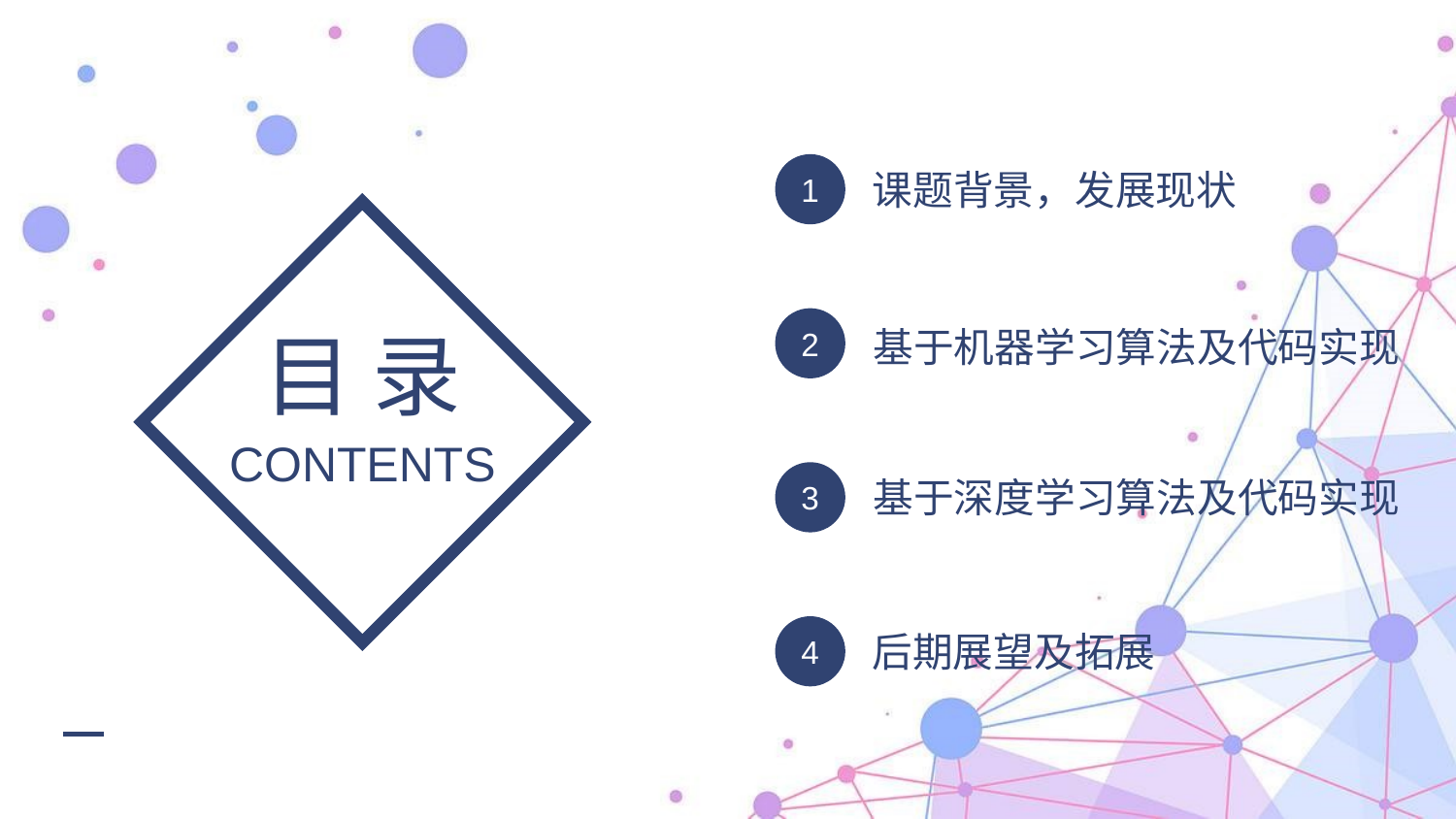

1
课题背景，发展现状

2
目 录
基于机器学习算法及代码实现
CONTENTS
3
基于深度学习算法及代码实现
4
后期展望及拓展